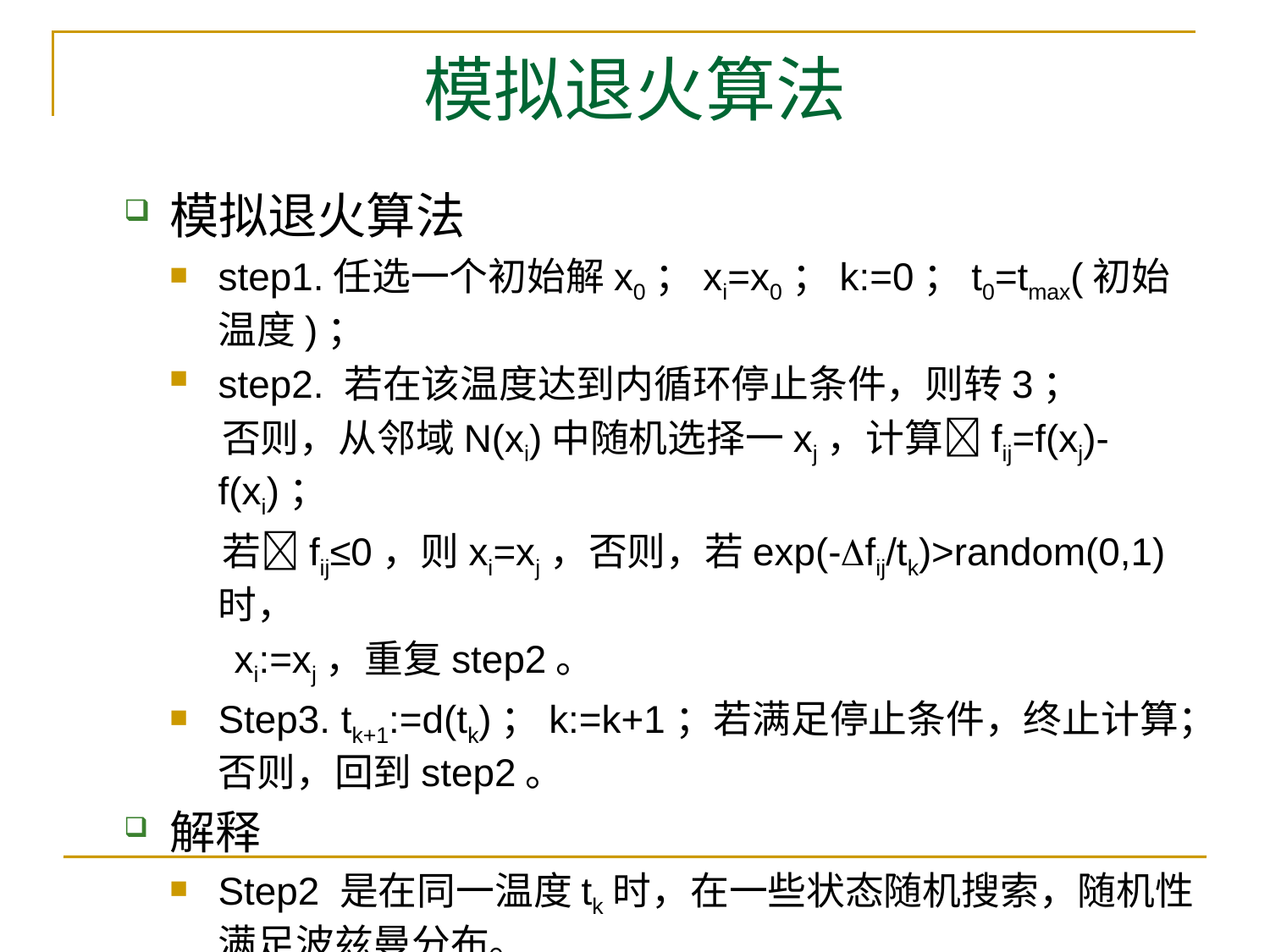

# 模拟退火算法
模拟退火算法
step1.任选一个初始解x0；xi=x0；k:=0；t0=tmax(初始温度)；
step2. 若在该温度达到内循环停止条件，则转3；
     否则，从邻域N(xi)中随机选择一xj，计算Δfij=f(xj)-f(xi)；
     若Δfij≤0，则xi=xj，否则，若exp(-Δfij/tk)>random(0,1)时，
      xi:=xj，重复step2。
Step3. tk+1:=d(tk)；k:=k+1；若满足停止条件，终止计算；否则，回到step2。
解释
Step2 是在同一温度tk时，在一些状态随机搜索，随机性满足波兹曼分布。
Step3将温度下降，再回step2时，接受Δfij>0的概率变小。